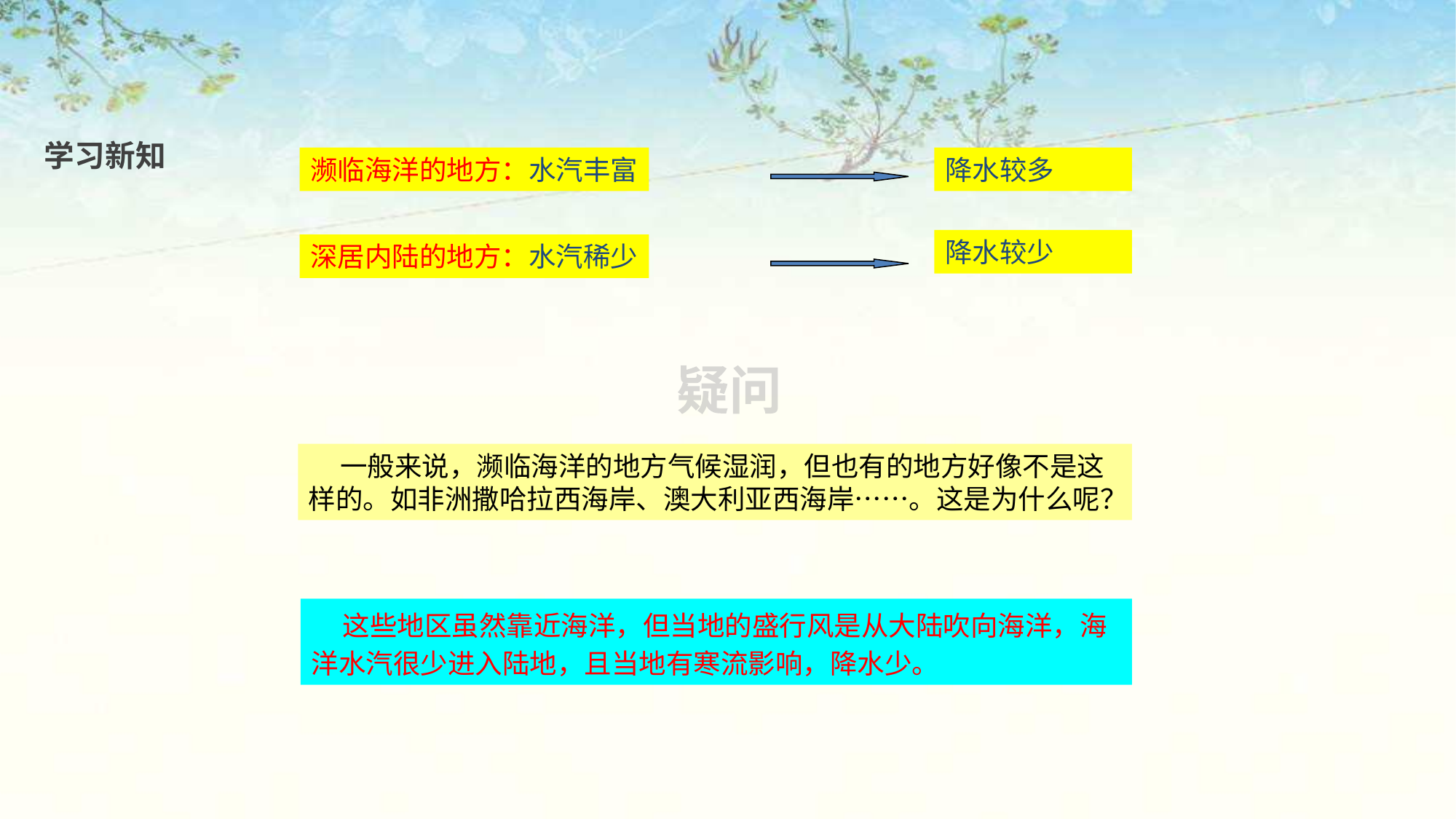

学习新知
濒临海洋的地方：水汽丰富
降水较多

降水较少
深居内陆的地方：水汽稀少

疑问
    一般来说，濒临海洋的地方气候湿润，但也有的地方好像不是这样的。如非洲撒哈拉西海岸、澳大利亚西海岸……。这是为什么呢？
    这些地区虽然靠近海洋，但当地的盛行风是从大陆吹向海洋，海洋水汽很少进入陆地，且当地有寒流影响，降水少。